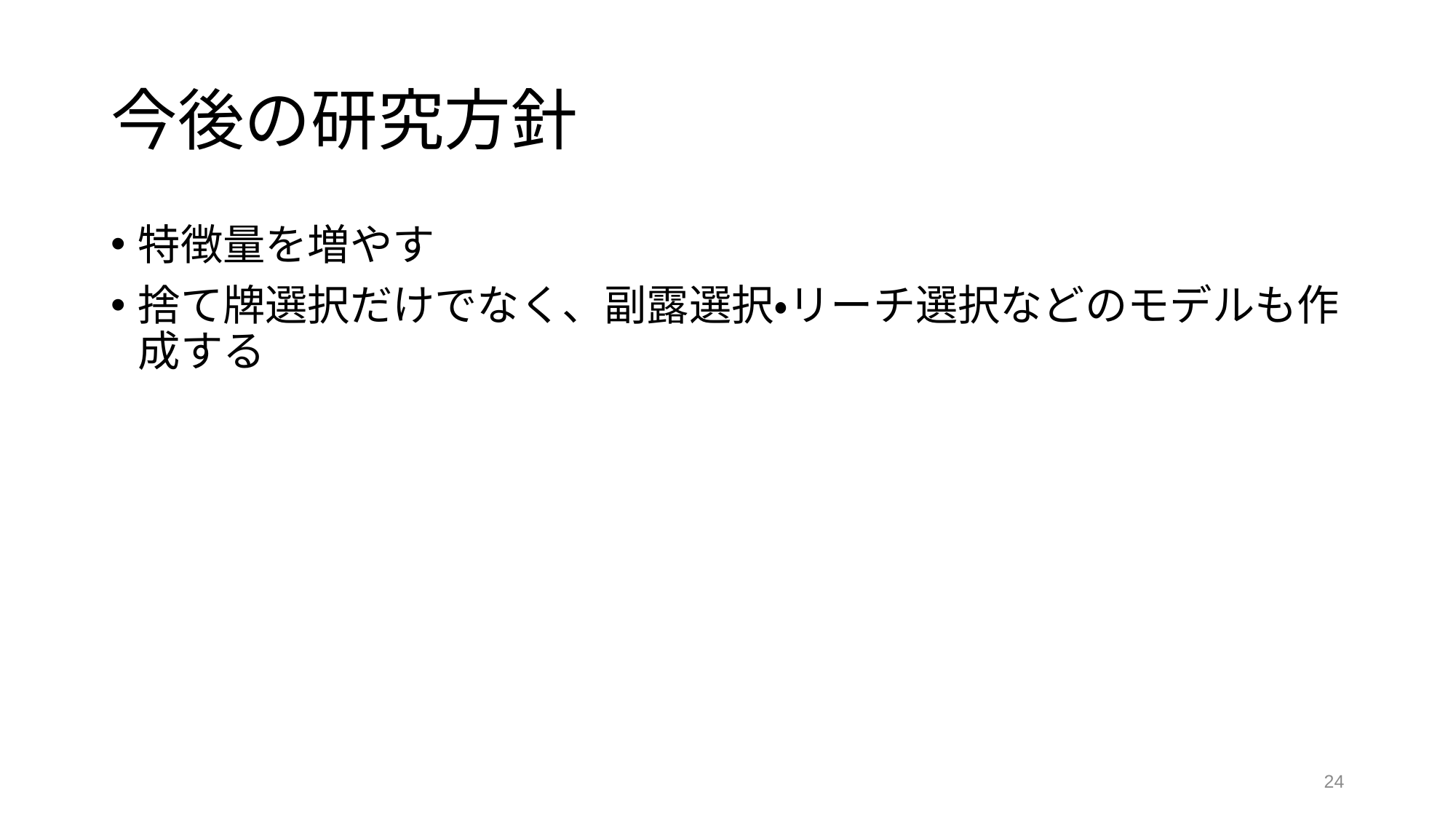

# 今後の研究方針
特徴量を増やす
捨て牌選択だけでなく、副露選択・リーチ選択などのモデルも作成する
24